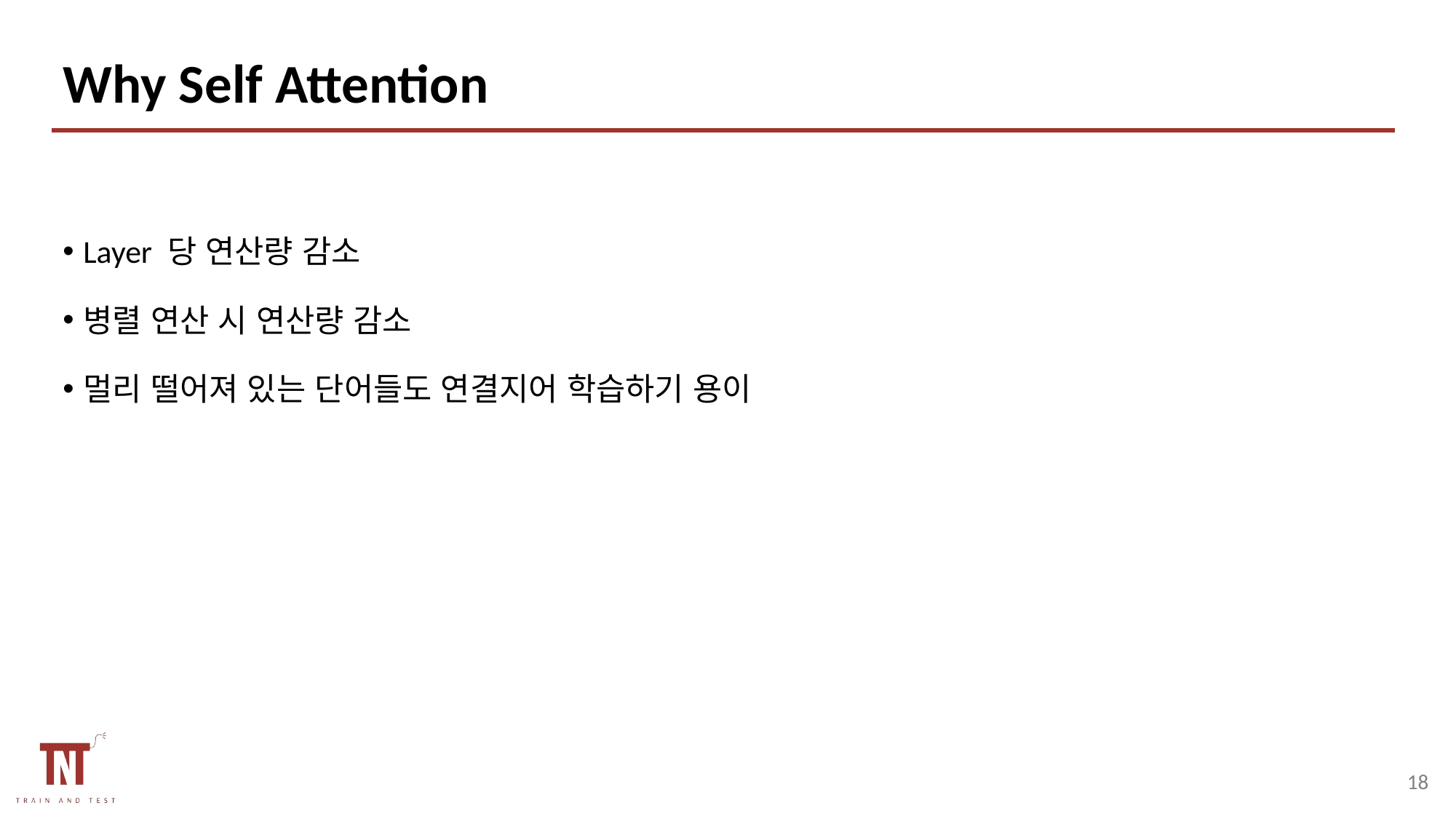

# Why Self Attention
Layer 당 연산량 감소
병렬 연산 시 연산량 감소
멀리 떨어져 있는 단어들도 연결지어 학습하기 용이
18